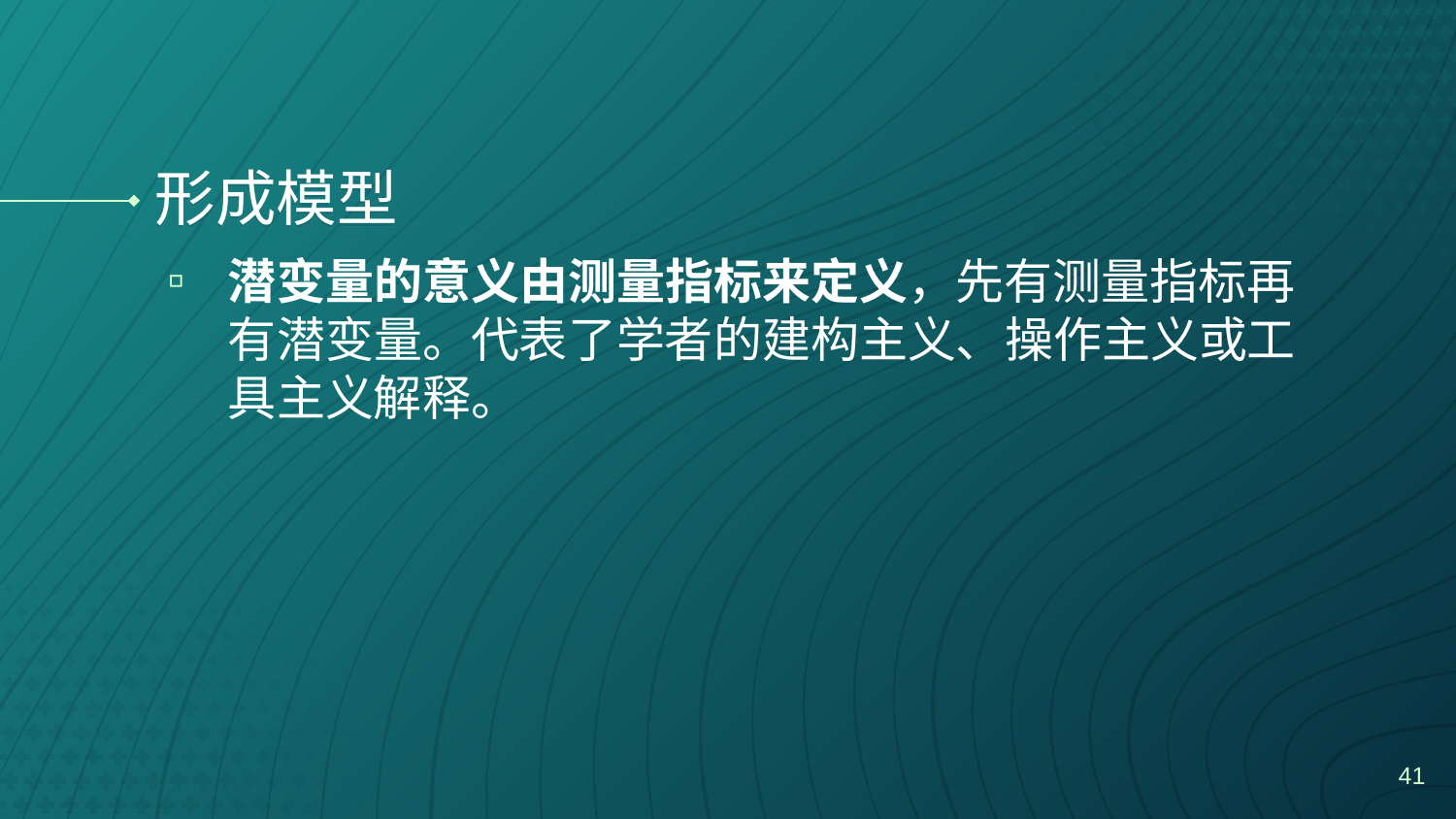

# 形成模型
潜变量的意义由测量指标来定义，先有测量指标再有潜变量。代表了学者的建构主义、操作主义或工具主义解释。
41